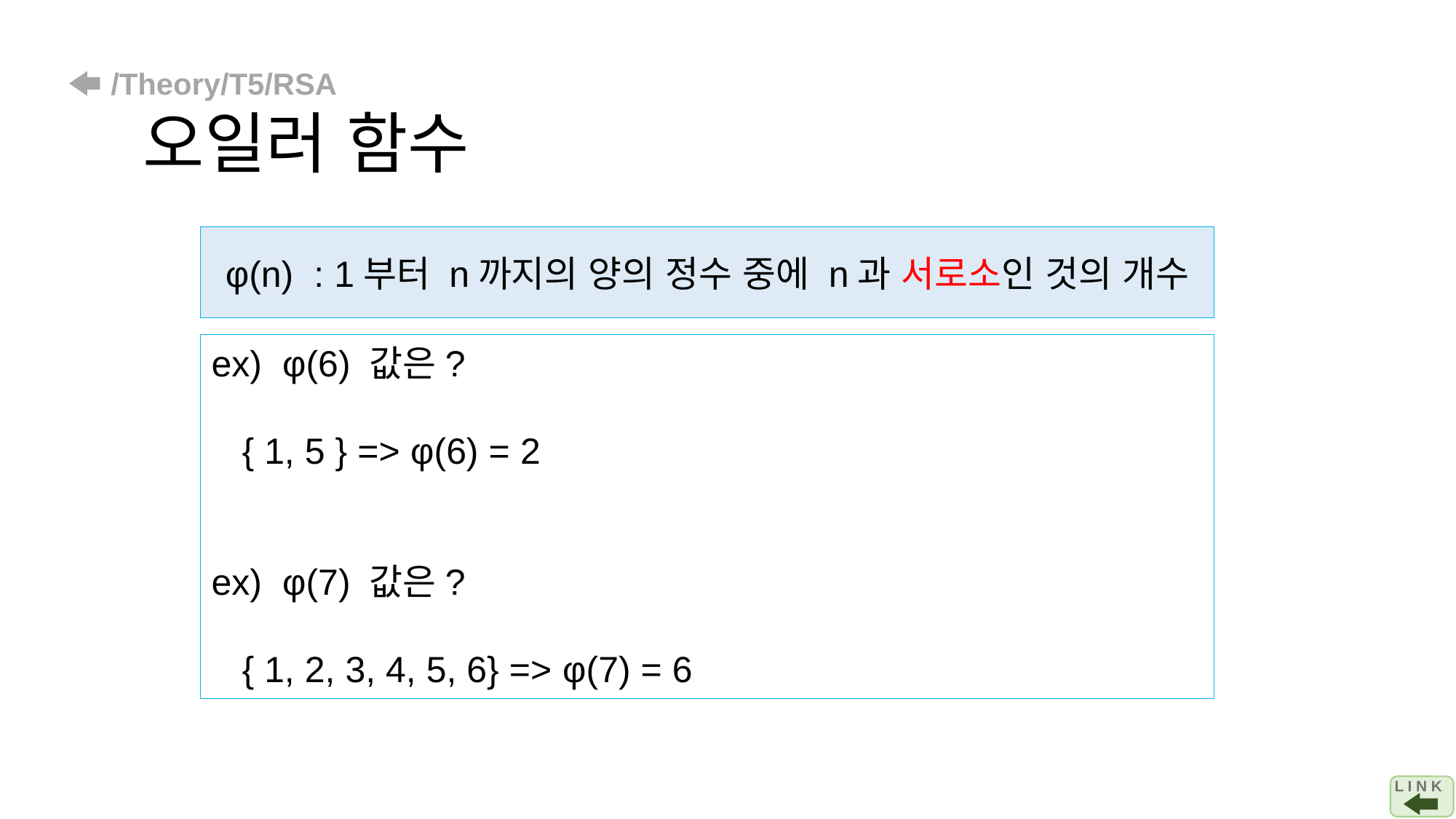

# /Theory/T5/RSA 오일러 함수

φ(n)  : 1부터 n까지의 양의 정수 중에 n과 서로소인 것의 개수
ex)  φ(6) 값은?

   { 1, 5 } => φ(6) = 2

ex)  φ(7) 값은?

   { 1, 2, 3, 4, 5, 6} => φ(7) = 6

L I N K